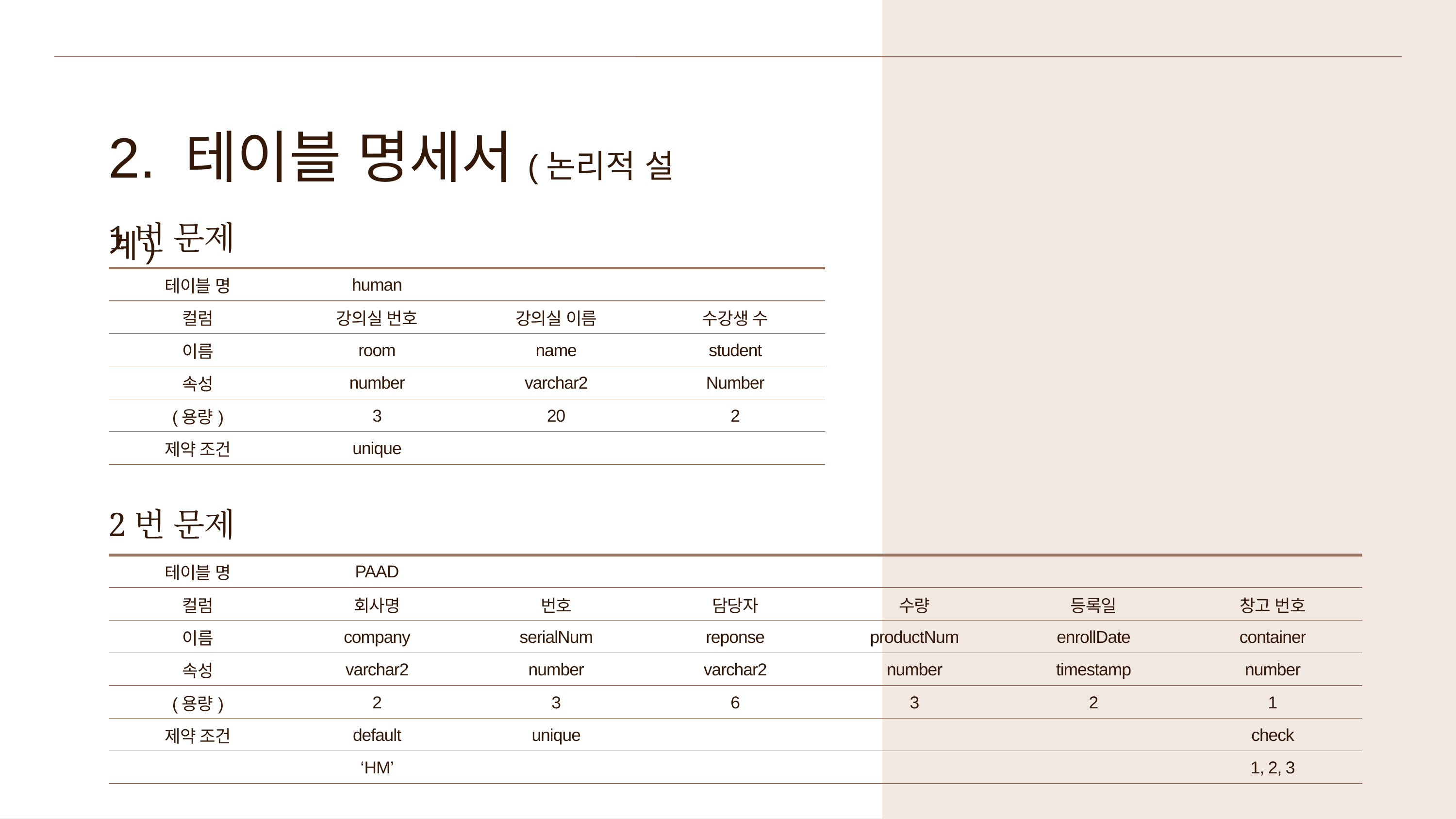

2. 테이블 명세서(논리적 설계)
1번 문제
| 테이블 명 | human |  |  |
| --- | --- | --- | --- |
| 컬럼 | 강의실 번호 | 강의실 이름 | 수강생 수 |
| 이름 | room | name | student |
| 속성 | number | varchar2 | Number |
| (용량) | 3 | 20 | 2 |
| 제약 조건 | unique |  |  |
2번 문제
| 테이블 명 | PAAD |  |  |  |  |  |
| --- | --- | --- | --- | --- | --- | --- |
| 컬럼 | 회사명 | 번호 | 담당자 | 수량 | 등록일 | 창고 번호 |
| 이름 | company | serialNum | reponse | productNum | enrollDate | container |
| 속성 | varchar2 | number | varchar2 | number | timestamp | number |
| (용량) | 2 | 3 | 6 | 3 | 2 | 1 |
| 제약 조건 | default | unique |  |  |  | check |
|  | ‘HM’ |  |  |  |  | 1, 2, 3 |